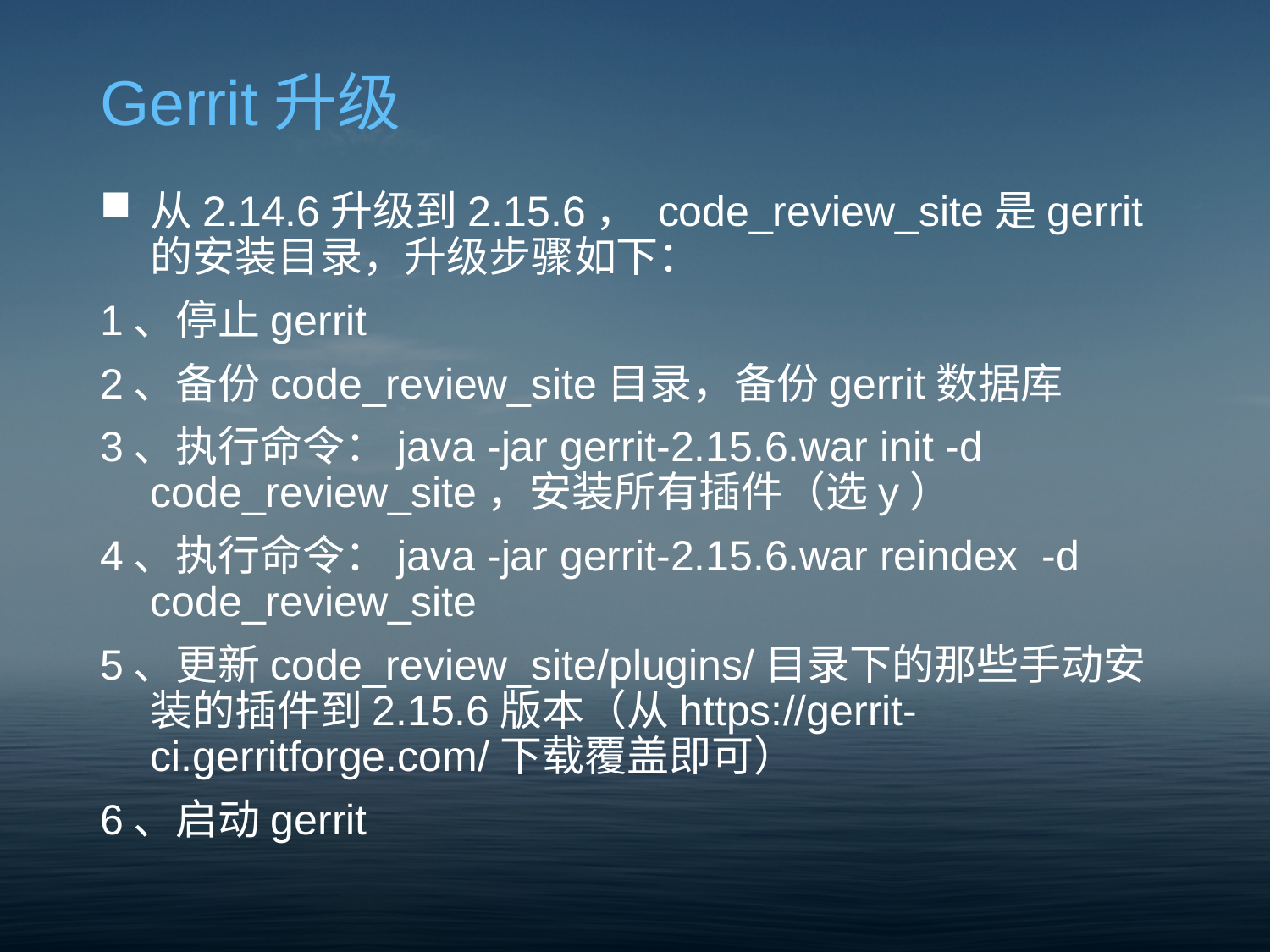

# Gerrit升级
从2.14.6升级到2.15.6， code_review_site是gerrit的安装目录，升级步骤如下：
1、停止gerrit
2、备份code_review_site目录，备份gerrit数据库
3、执行命令：java -jar gerrit-2.15.6.war init -d code_review_site，安装所有插件（选y）
4、执行命令：java -jar gerrit-2.15.6.war reindex  -d code_review_site
5、更新code_review_site/plugins/目录下的那些手动安装的插件到2.15.6版本（从https://gerrit-ci.gerritforge.com/下载覆盖即可）
6、启动gerrit